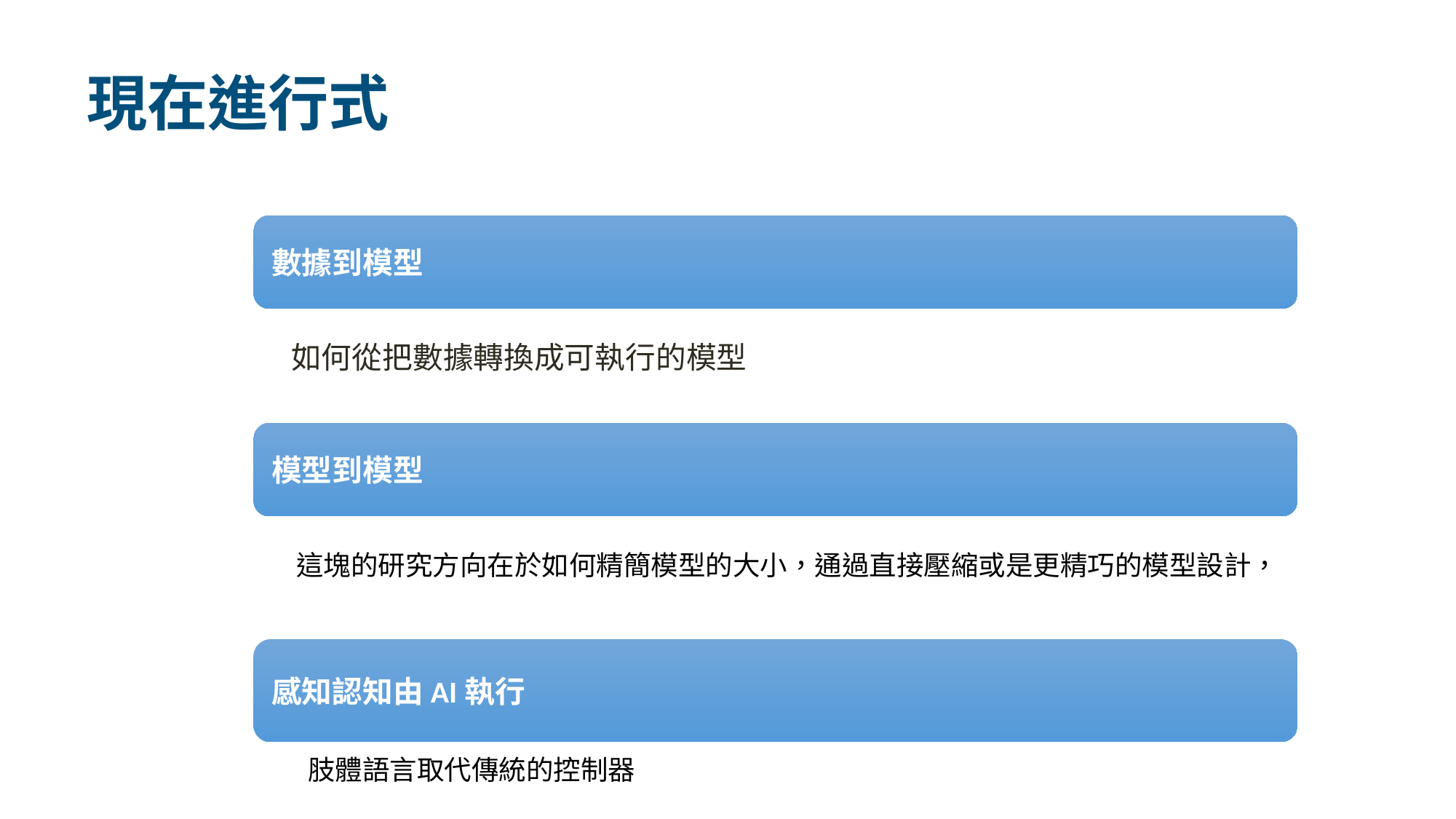

# 現在進行式

數據到模型
如何從把數據轉換成可執行的模型

模型到模型
這塊的研究方向在於如何精簡模型的大小，通過直接壓縮或是更精巧的模型設計，

感知認知由AI執行
肢體語言取代傳統的控制器